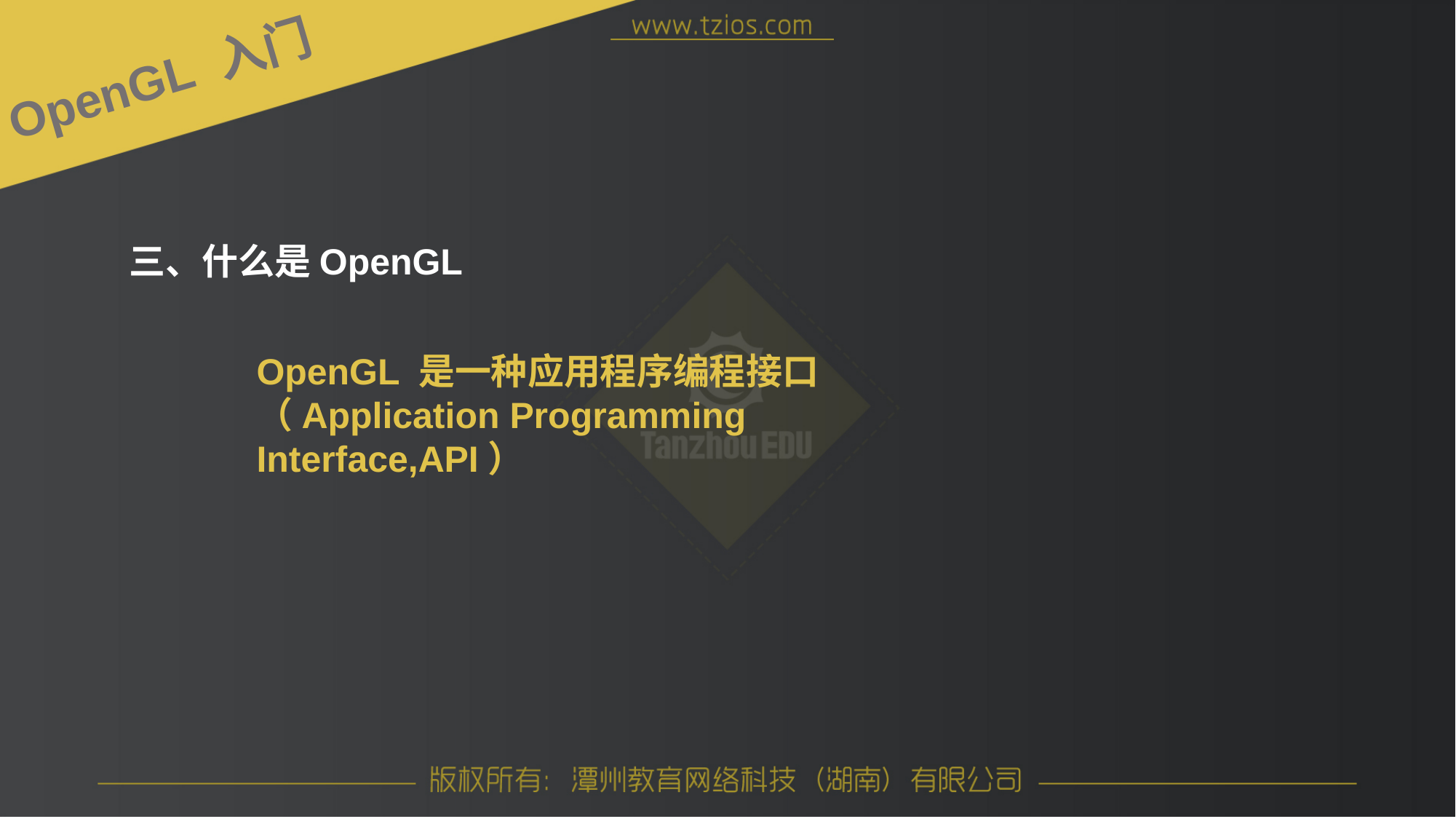

OpenGL 入门
三、什么是OpenGL
OpenGL 是一种应用程序编程接口（Application Programming Interface,API）